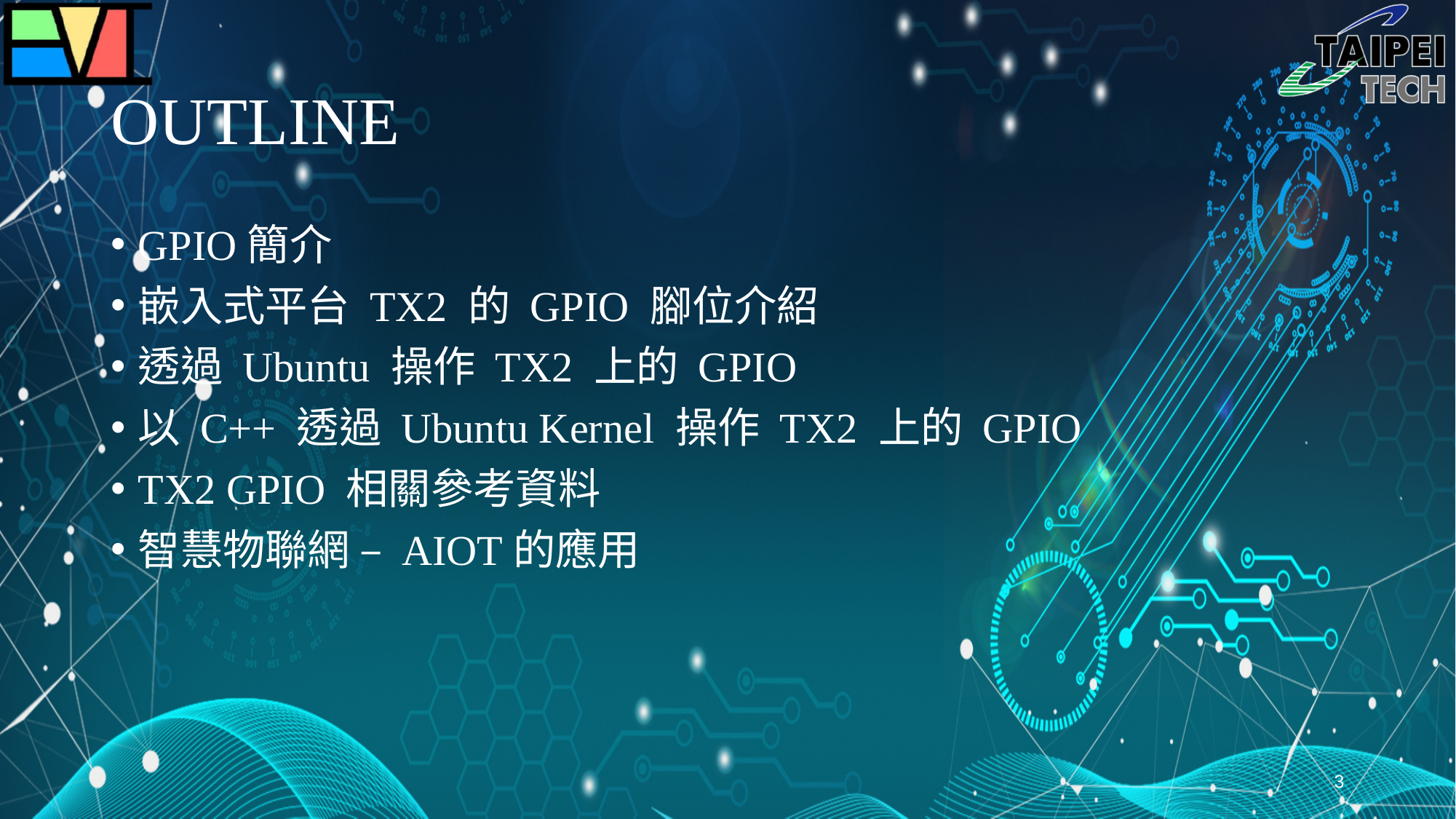

# OUTLINE
GPIO簡介
嵌入式平台 TX2 的 GPIO 腳位介紹
透過 Ubuntu 操作 TX2 上的 GPIO
以 C++ 透過 Ubuntu Kernel 操作 TX2 上的 GPIO
TX2 GPIO 相關參考資料
智慧物聯網 – AIOT的應用
3